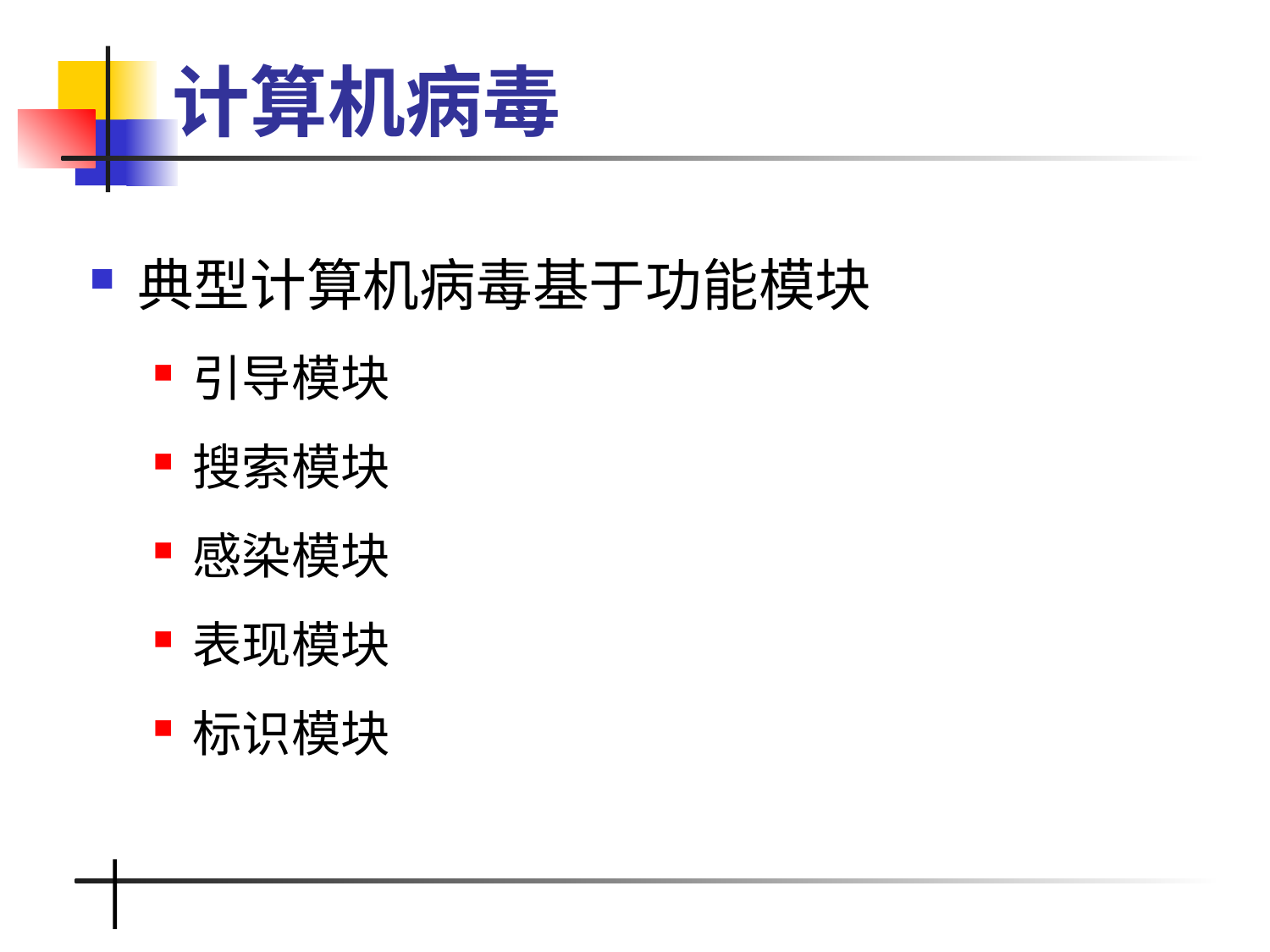

# 计算机病毒
典型计算机病毒基于功能模块
引导模块
搜索模块
感染模块
表现模块
标识模块